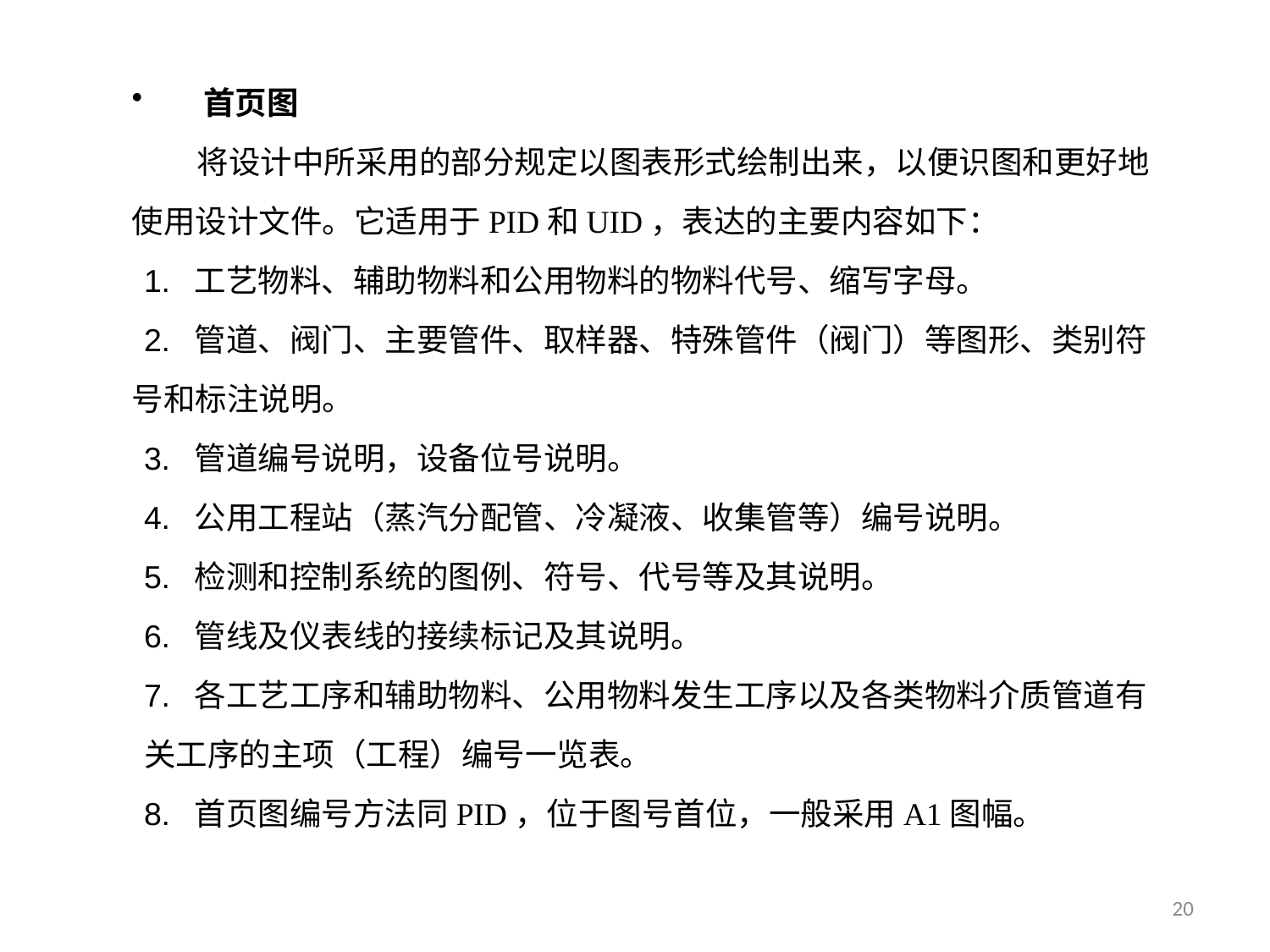

首页图
        将设计中所采用的部分规定以图表形式绘制出来，以便识图和更好地
使用设计文件。它适用于PID和UID，表达的主要内容如下：
工艺物料、辅助物料和公用物料的物料代号、缩写字母。
管道、阀门、主要管件、取样器、特殊管件（阀门）等图形、类别符
号和标注说明。
管道编号说明，设备位号说明。
公用工程站（蒸汽分配管、冷凝液、收集管等）编号说明。
检测和控制系统的图例、符号、代号等及其说明。
管线及仪表线的接续标记及其说明。
各工艺工序和辅助物料、公用物料发生工序以及各类物料介质管道有
关工序的主项（工程）编号一览表。
首页图编号方法同PID，位于图号首位，一般采用A1图幅。
20